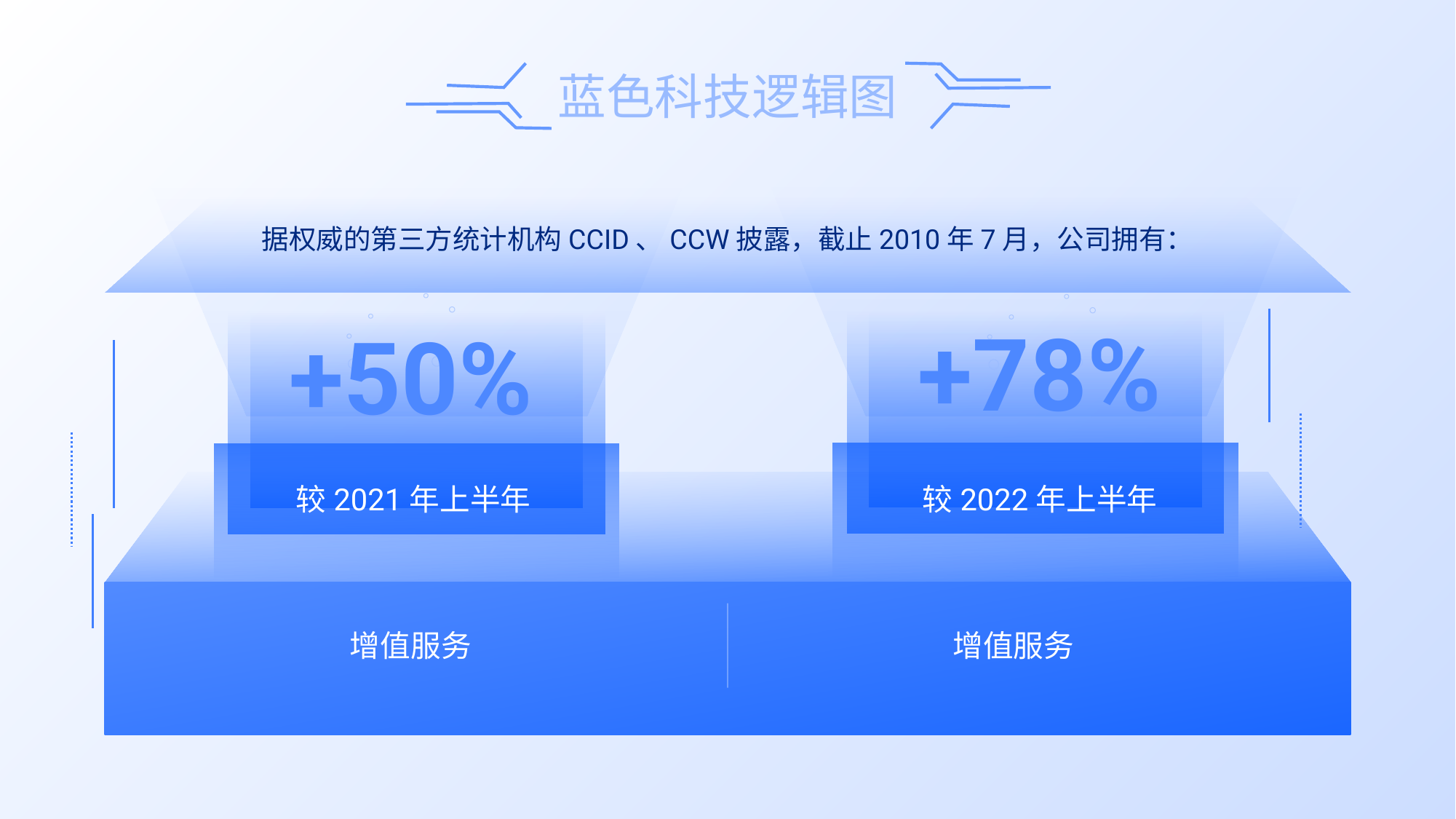

据权威的第三方统计机构CCID、CCW披露，截止2010年7月，公司拥有：

+78%
+50%

较2021年上半年
较2022年上半年

增值服务
增值服务